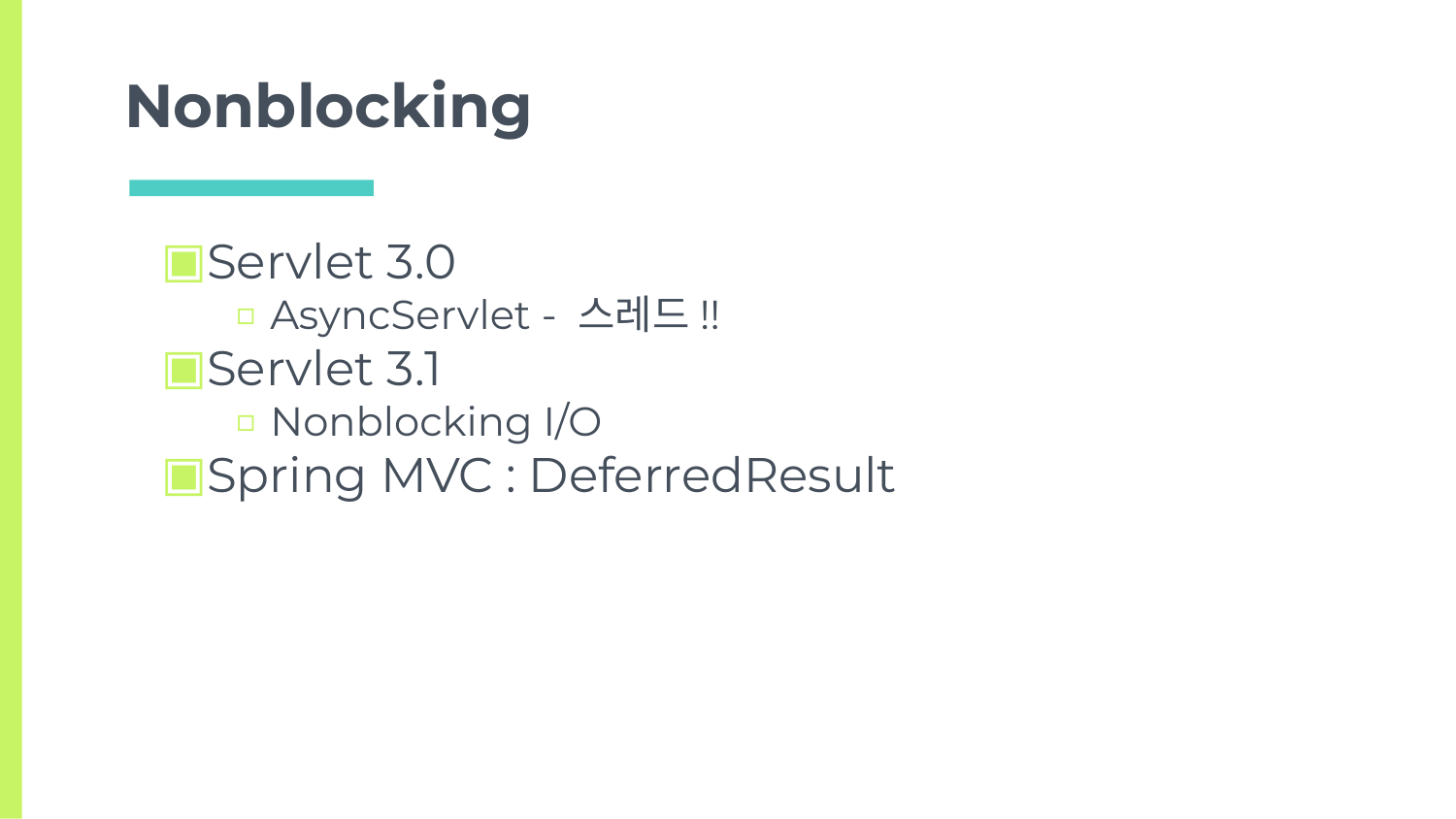

# Nonblocking
Servlet 3.0
AsyncServlet - 스레드!!
Servlet 3.1
Nonblocking I/O
Spring MVC : DeferredResult